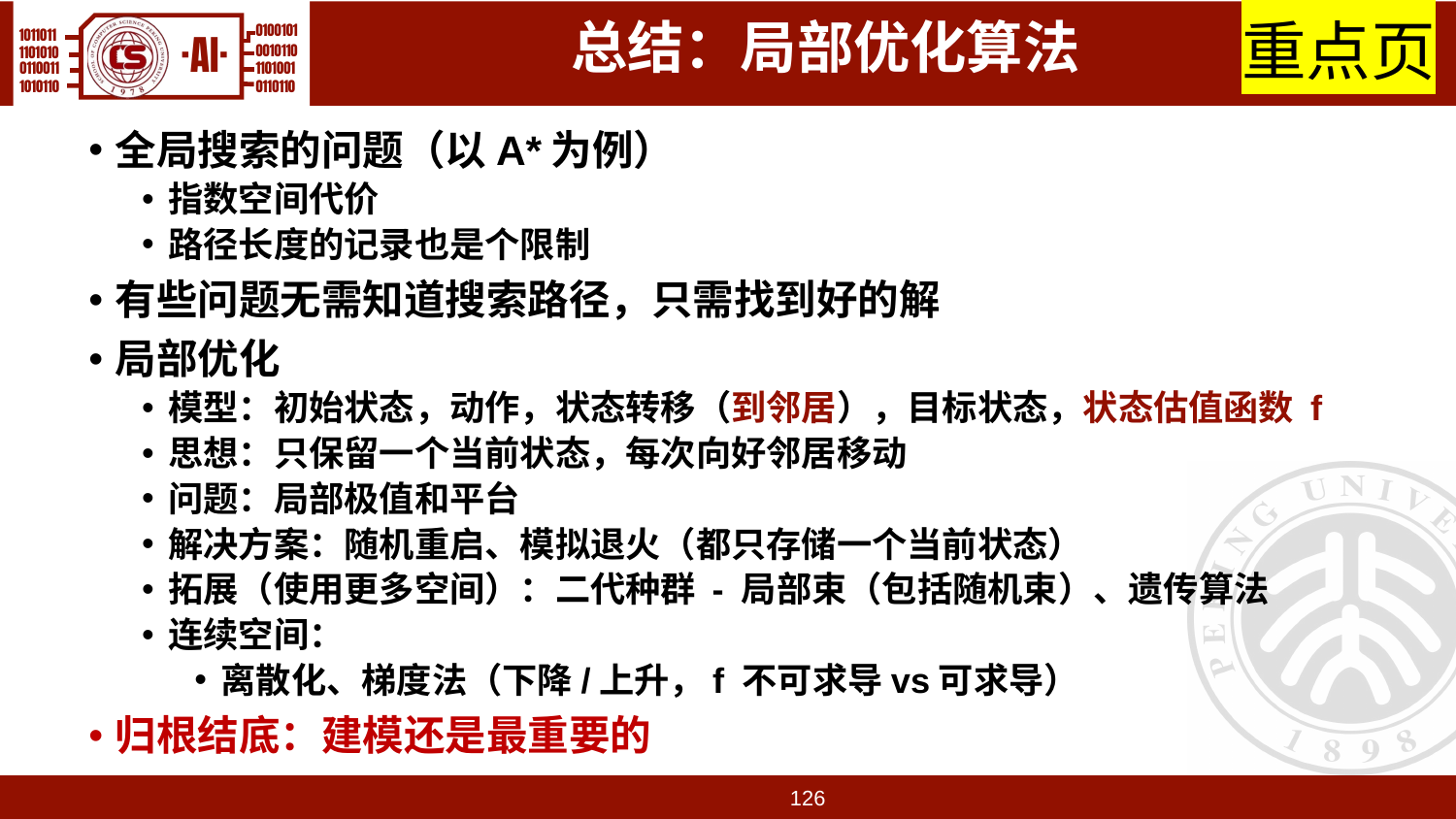

重点页
# 总结：局部优化算法
全局搜索的问题（以A*为例）
指数空间代价
路径长度的记录也是个限制
有些问题无需知道搜索路径，只需找到好的解
局部优化
模型：初始状态，动作，状态转移（到邻居），目标状态，状态估值函数 f
思想：只保留一个当前状态，每次向好邻居移动
问题：局部极值和平台
解决方案：随机重启、模拟退火（都只存储一个当前状态）
拓展（使用更多空间）：二代种群 - 局部束（包括随机束）、遗传算法
连续空间：
离散化、梯度法（下降/上升，f 不可求导vs可求导）
归根结底：建模还是最重要的

126